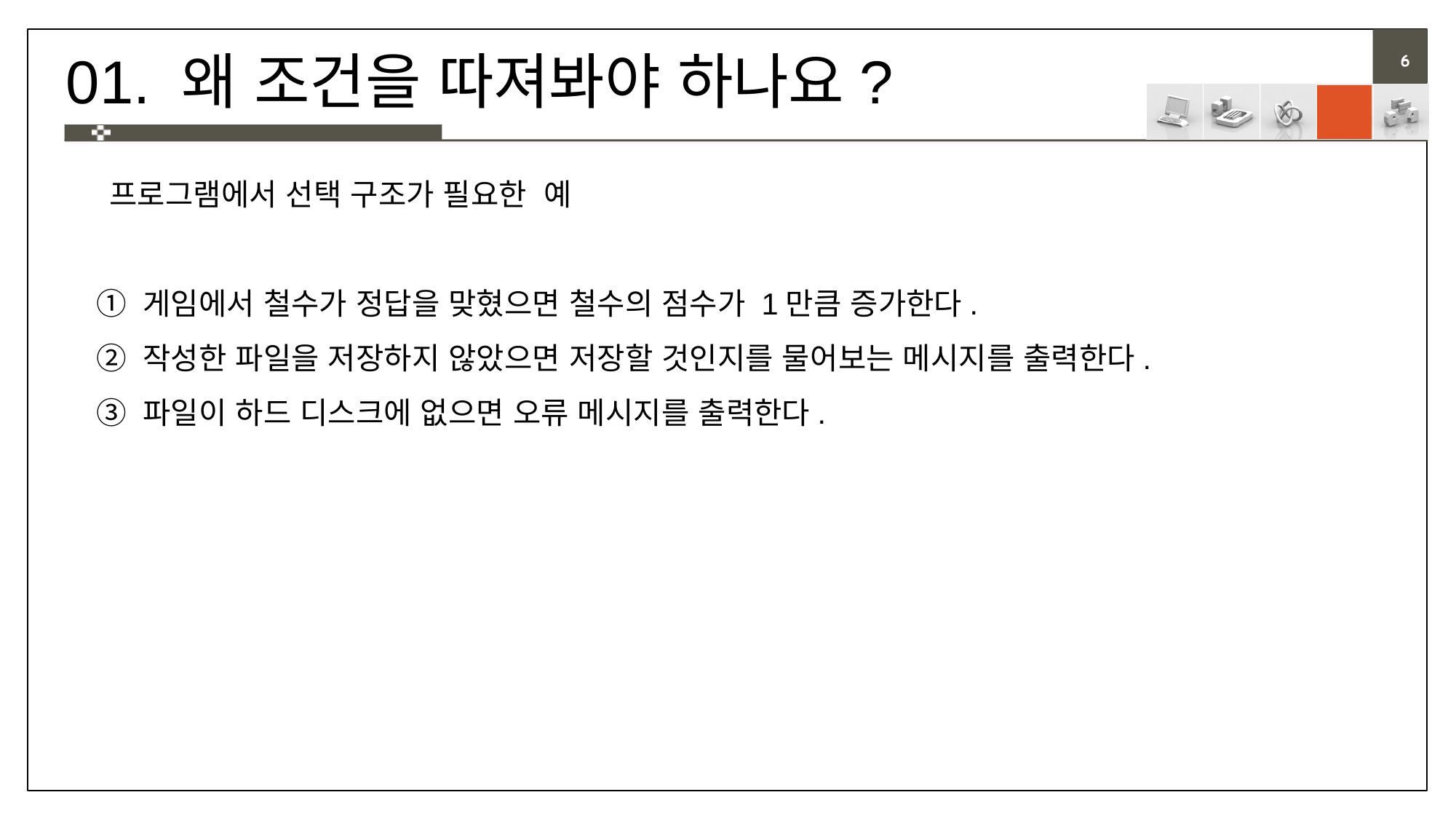

# 01. 왜 조건을 따져봐야 하나요?
 프로그램에서 선택 구조가 필요한  예

① 게임에서 철수가 정답을 맞혔으면 철수의 점수가 1만큼 증가한다.
② 작성한 파일을 저장하지 않았으면 저장할 것인지를 물어보는 메시지를 출력한다.
③ 파일이 하드 디스크에 없으면 오류 메시지를 출력한다.